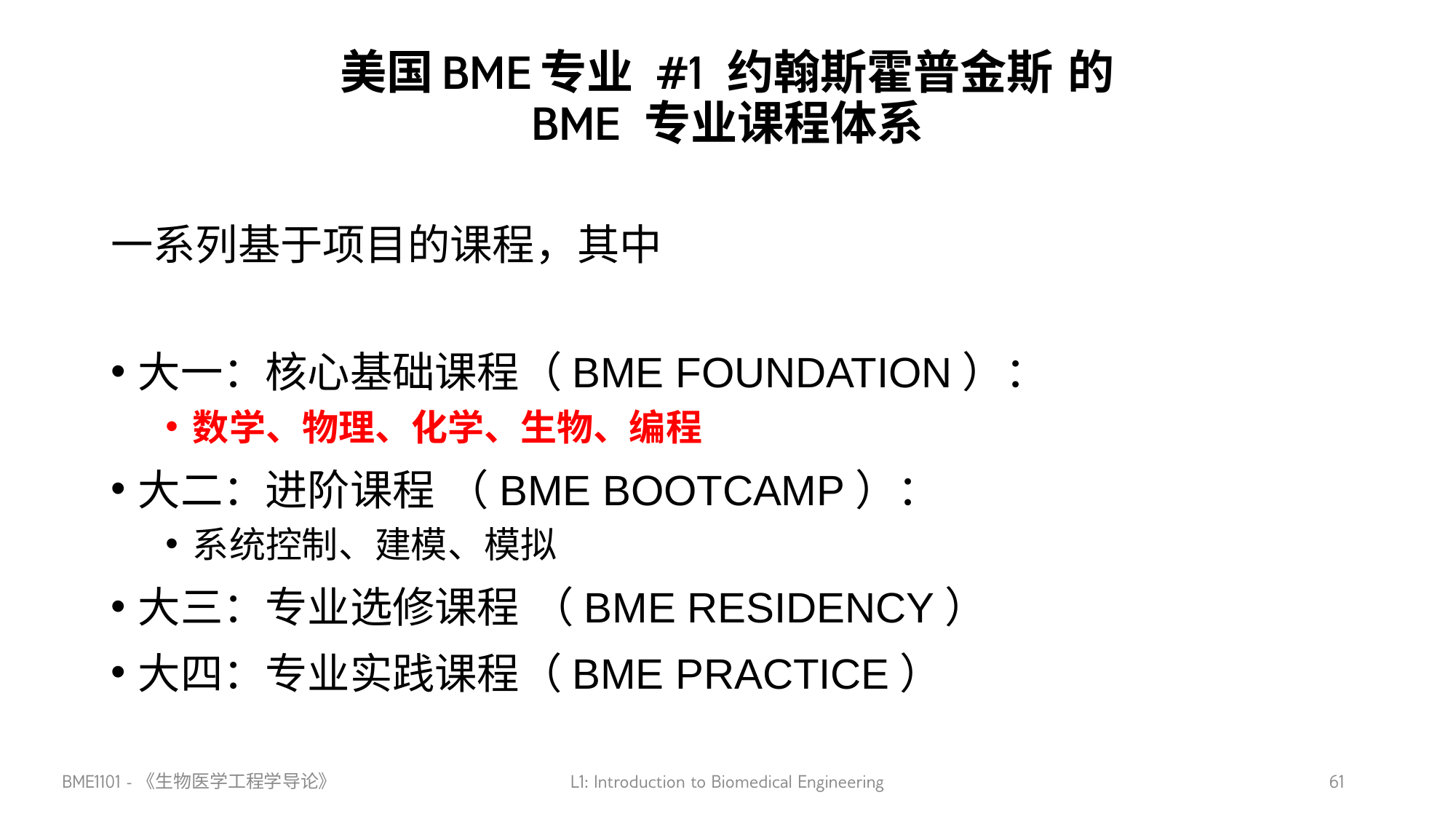

# 美国BME专业 #1 约翰斯霍普金斯 的 BME 专业课程体系
一系列基于项目的课程，其中

大一：核心基础课程（BME FOUNDATION）：
数学、物理、化学、生物、编程
大二：进阶课程 （BME BOOTCAMP）：
系统控制、建模、模拟
大三：专业选修课程 （BME RESIDENCY）
大四：专业实践课程（BME PRACTICE）
BME1101 -《生物医学工程学导论》
L1: Introduction to Biomedical Engineering
61